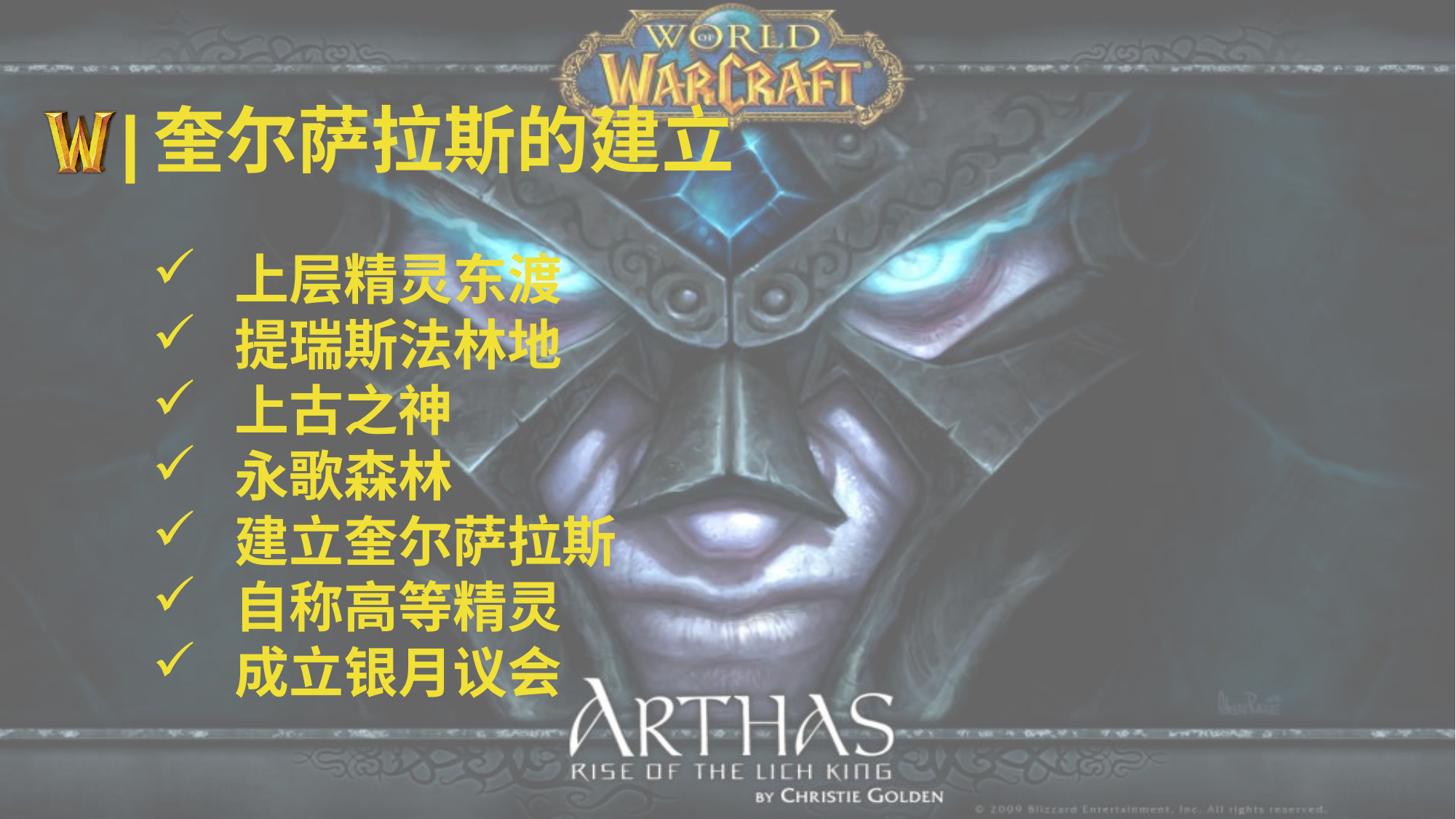

# 奎尔萨拉斯的建立
上层精灵东渡
提瑞斯法林地
上古之神
永歌森林
建立奎尔萨拉斯
自称高等精灵
成立银月议会